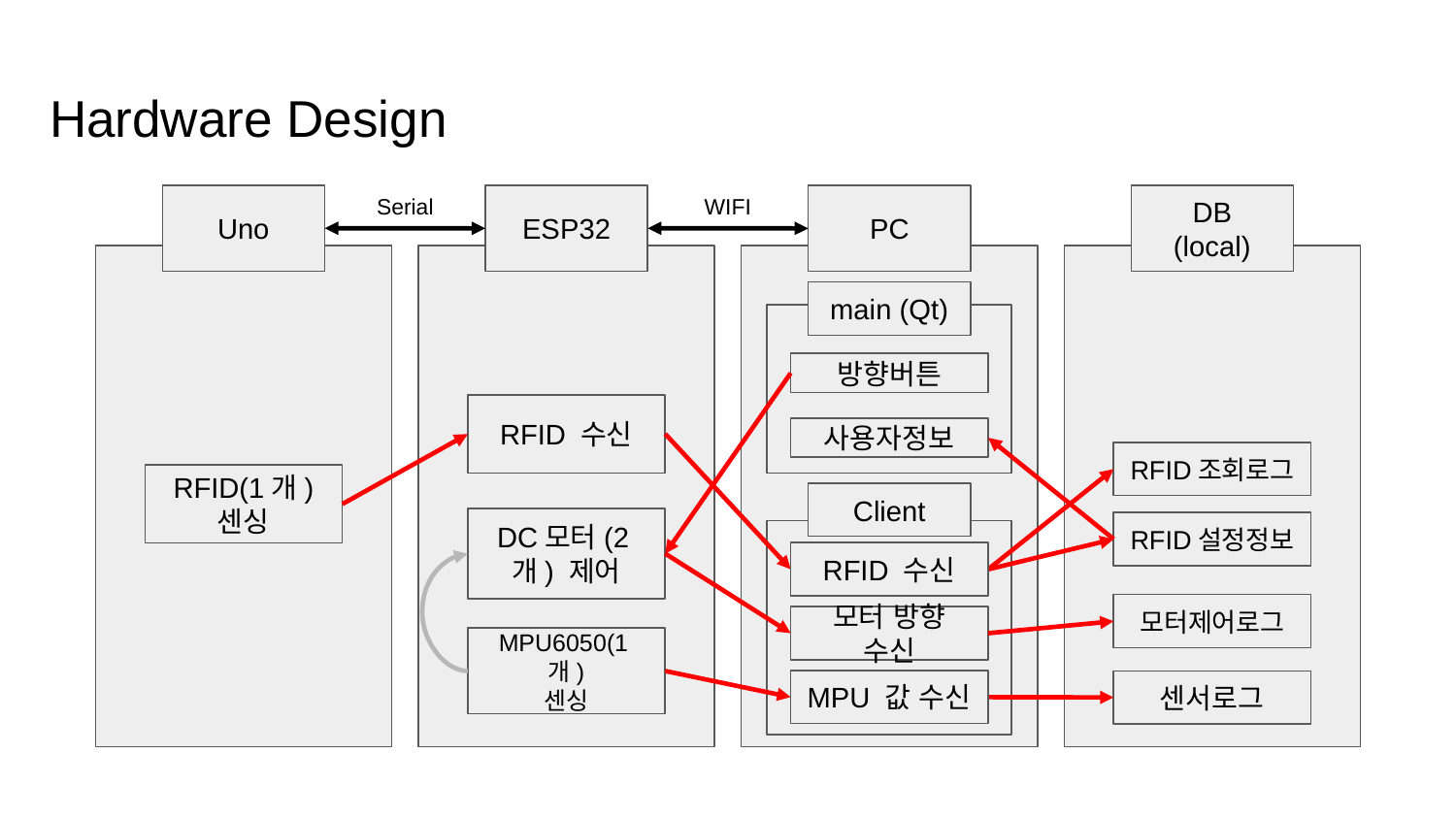

# Hardware Design
Serial
WIFI
Uno

RFID(1개) 센싱
ESP32

DC모터(2개) 제어
MPU6050(1개)
센싱
PC
DB
(local)

RFID조회로그
모터제어로그
센서로그
RFID설정정보

main (Qt)

방향버튼

RFID 수신
사용자정보

Client

RFID 수신
모터 방향 수신
MPU 값 수신